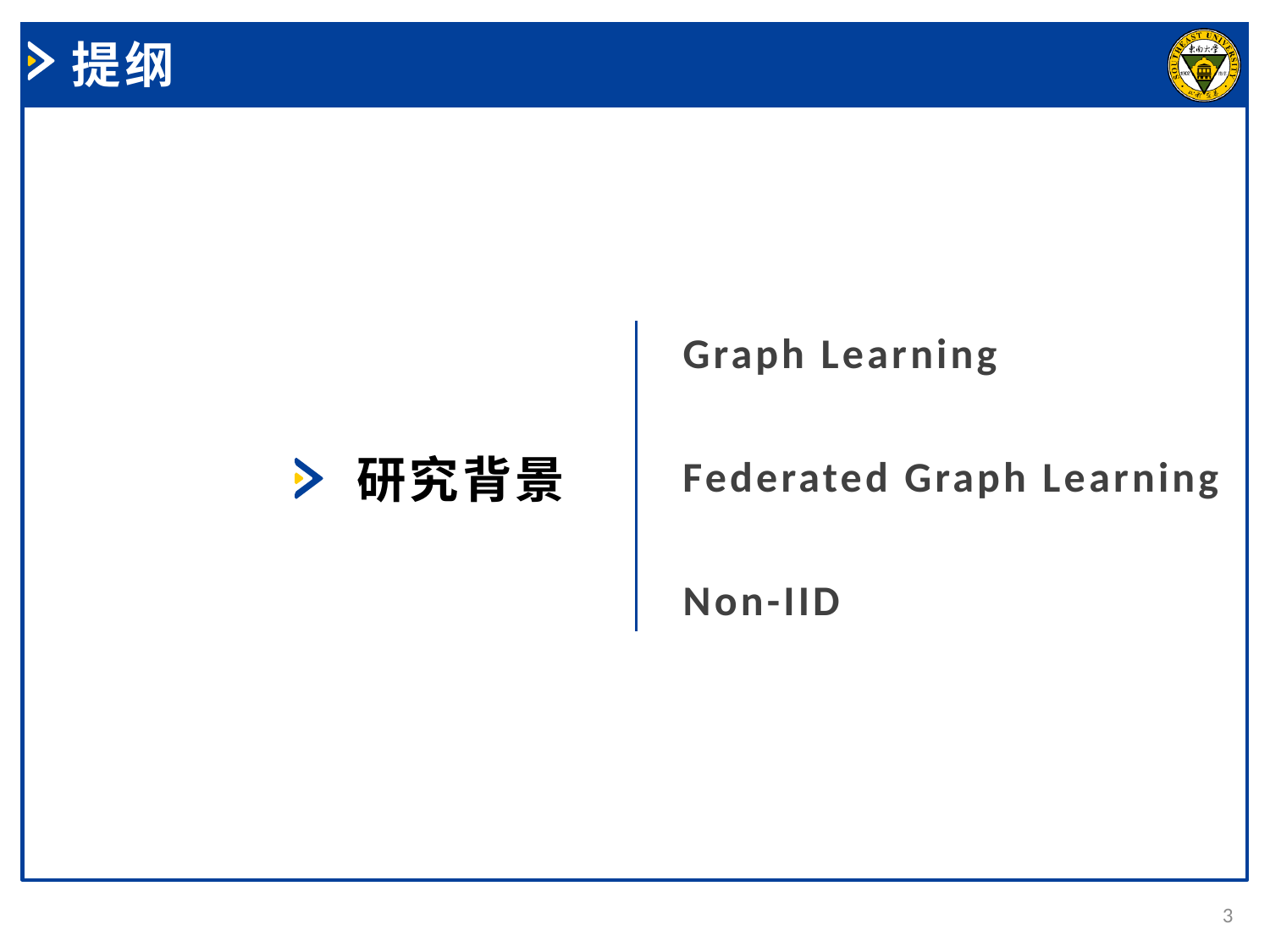

提纲
Graph Learning
研究背景

Non-IID
Federated Graph Learning
3